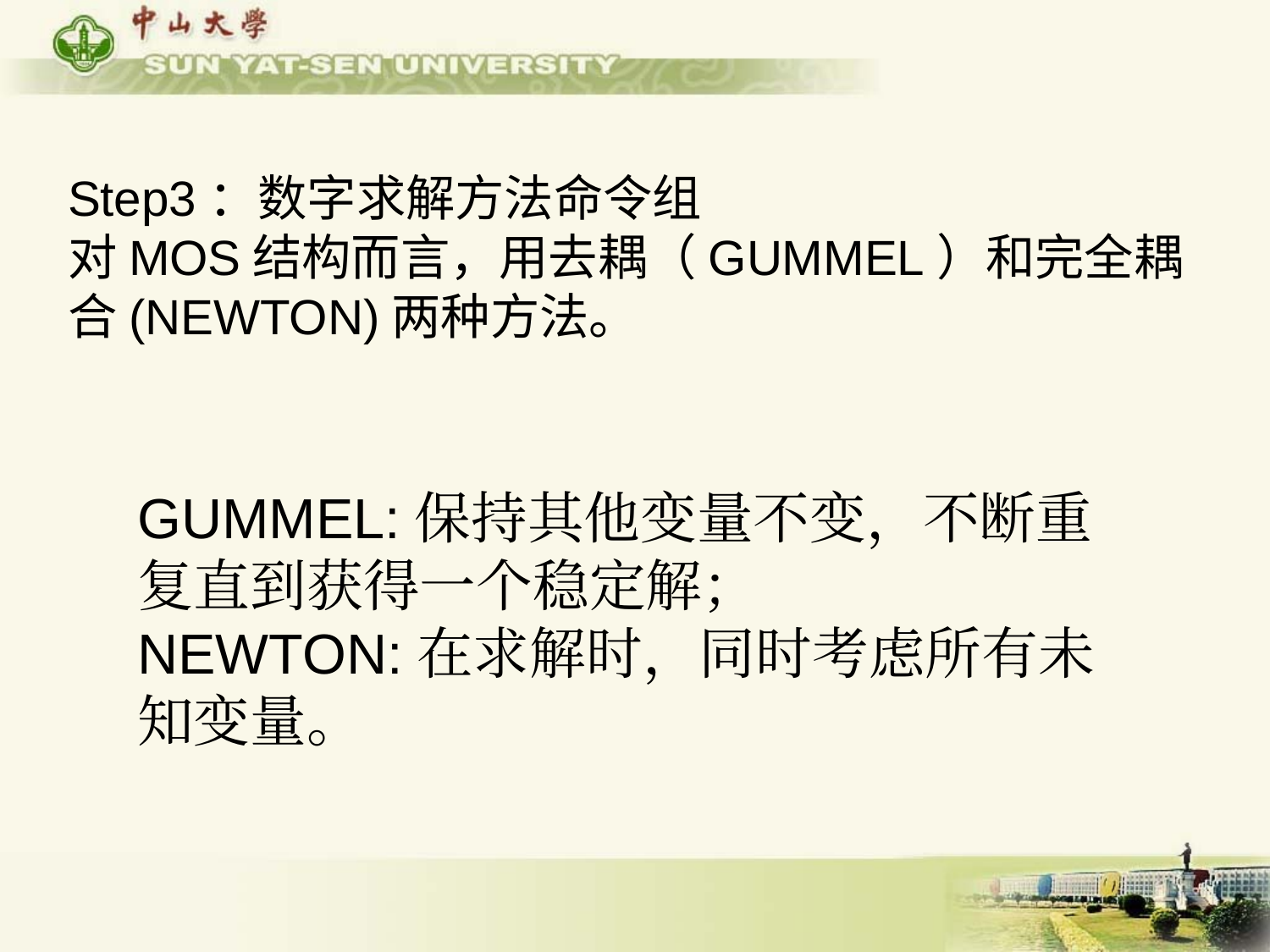

# Step3：数字求解方法命令组 对MOS结构而言，用去耦（GUMMEL）和完全耦合(NEWTON)两种方法。
GUMMEL:保持其他变量不变，不断重复直到获得一个稳定解；
NEWTON:在求解时，同时考虑所有未知变量。